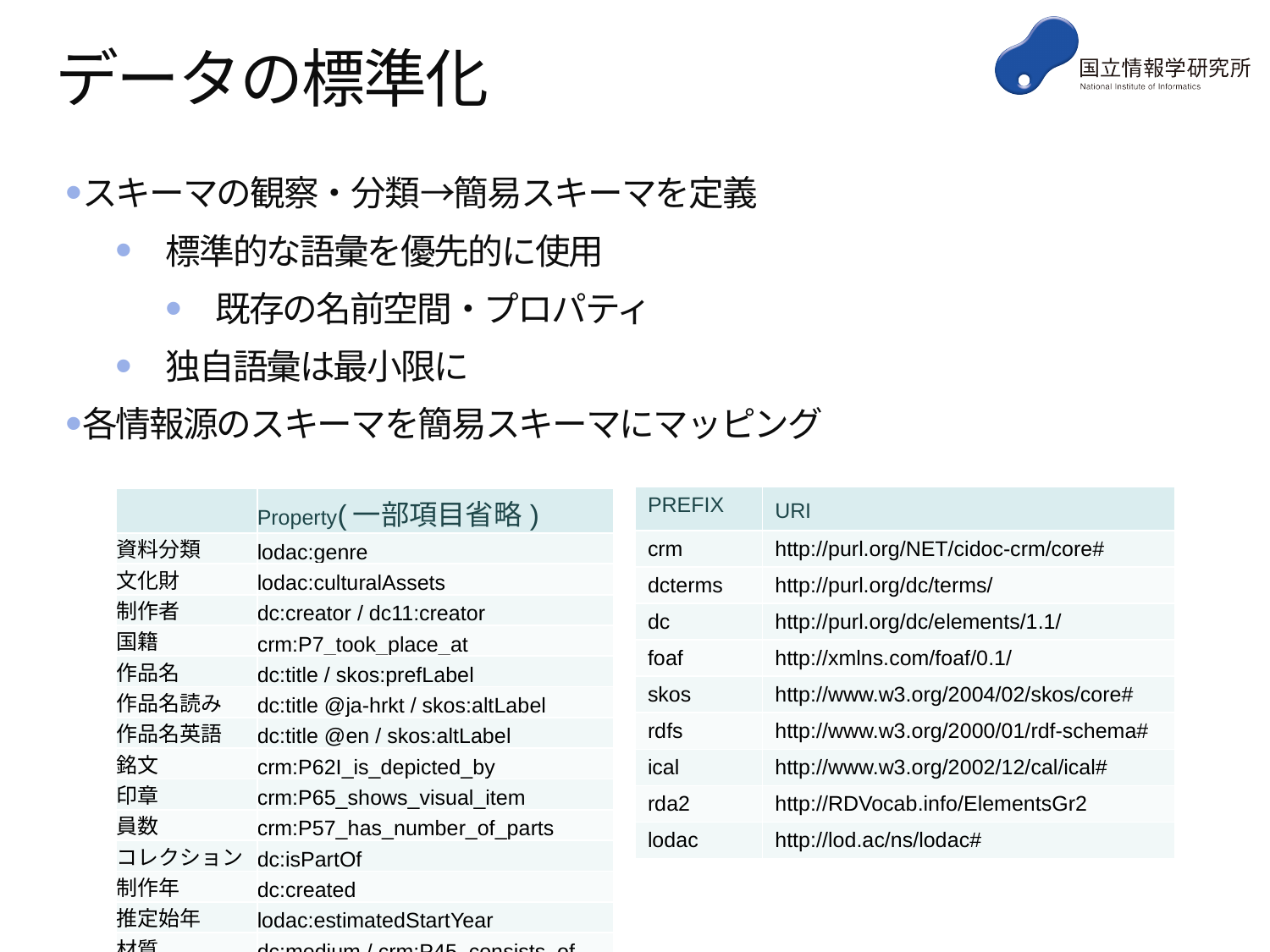

# データの標準化
スキーマの観察・分類→簡易スキーマを定義
標準的な語彙を優先的に使用
既存の名前空間・プロパティ
独自語彙は最小限に
各情報源のスキーマを簡易スキーマにマッピング
| PREFIX | URI |
| --- | --- |
| crm | http://purl.org/NET/cidoc-crm/core# |
| dcterms | http://purl.org/dc/terms/ |
| dc | http://purl.org/dc/elements/1.1/ |
| foaf | http://xmlns.com/foaf/0.1/ |
| skos | http://www.w3.org/2004/02/skos/core# |
| rdfs | http://www.w3.org/2000/01/rdf-schema# |
| ical | http://www.w3.org/2002/12/cal/ical# |
| rda2 | http://RDVocab.info/ElementsGr2 |
| lodac | http://lod.ac/ns/lodac# |
|  | Property(一部項目省略) |
| --- | --- |
| 資料分類 | lodac:genre |
| 文化財 | lodac:culturalAssets |
| 制作者 | dc:creator / dc11:creator |
| 国籍 | crm:P7\_took\_place\_at |
| 作品名 | dc:title / skos:prefLabel |
| 作品名読み | dc:title @ja-hrkt / skos:altLabel |
| 作品名英語 | dc:title @en / skos:altLabel |
| 銘文 | crm:P62I\_is\_depicted\_by |
| 印章 | crm:P65\_shows\_visual\_item |
| 員数 | crm:P57\_has\_number\_of\_parts |
| コレクション | dc:isPartOf |
| 制作年 | dc:created |
| 推定始年 | lodac:estimatedStartYear |
| 材質 | dc:medium / crm:P45\_consists\_of |